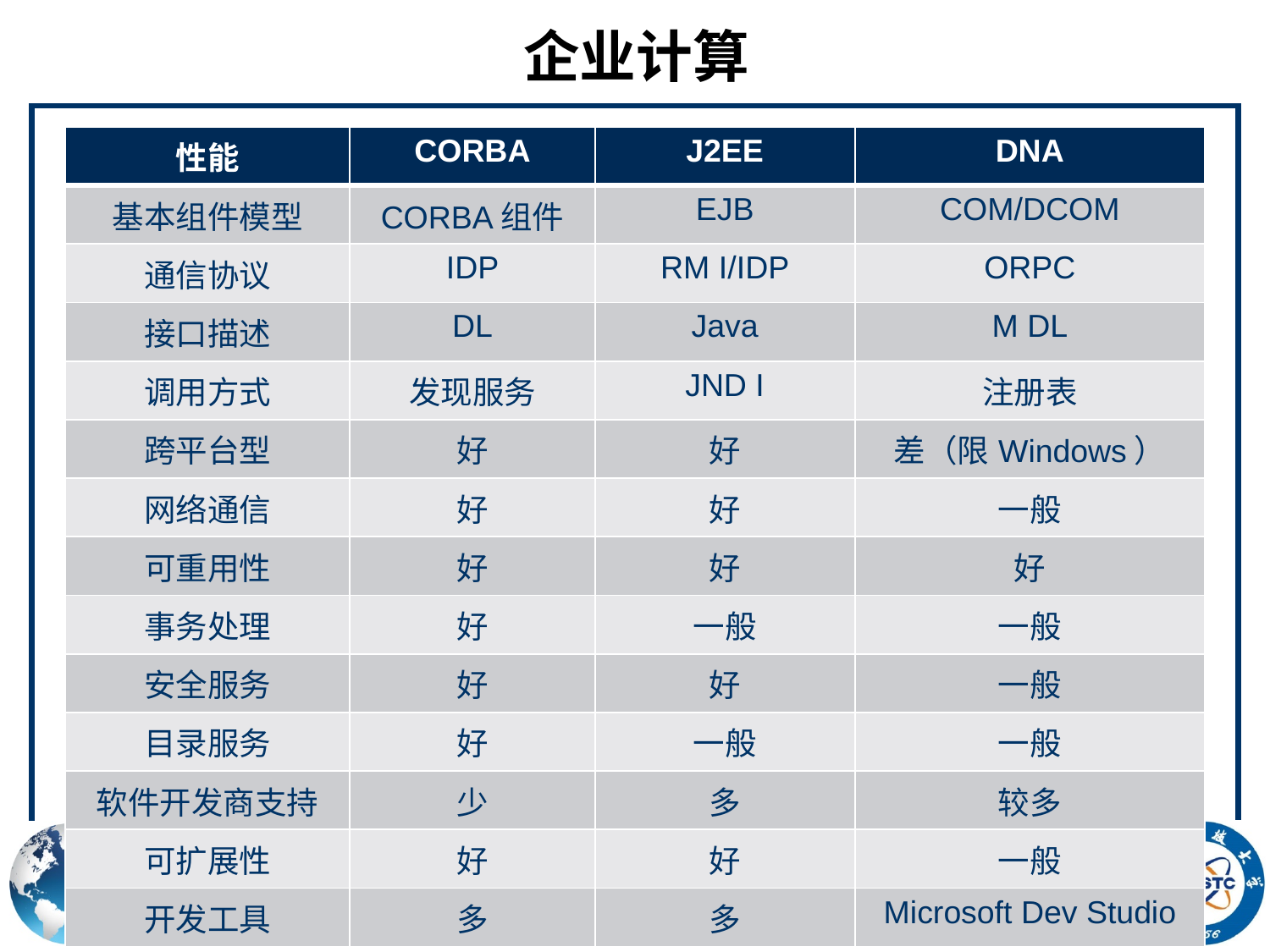

# 企业计算

| 性能 | CORBA | J2EE | DNA |
| --- | --- | --- | --- |
| 基本组件模型 | CORBA组件 | EJB | COM/DCOM |
| 通信协议 | IDP | RM I/IDP | ORPC |
| 接口描述 | DL | Java | M DL |
| 调用方式 | 发现服务 | JND I | 注册表 |
| 跨平台型 | 好 | 好 | 差（限Windows） |
| 网络通信 | 好 | 好 | 一般 |
| 可重用性 | 好 | 好 | 好 |
| 事务处理 | 好 | 一般 | 一般 |
| 安全服务 | 好 | 好 | 一般 |
| 目录服务 | 好 | 一般 | 一般 |
| 软件开发商支持 | 少 | 多 | 较多 |
| 可扩展性 | 好 | 好 | 一般 |
| 开发工具 | 多 | 多 | Microsoft Dev Studio |